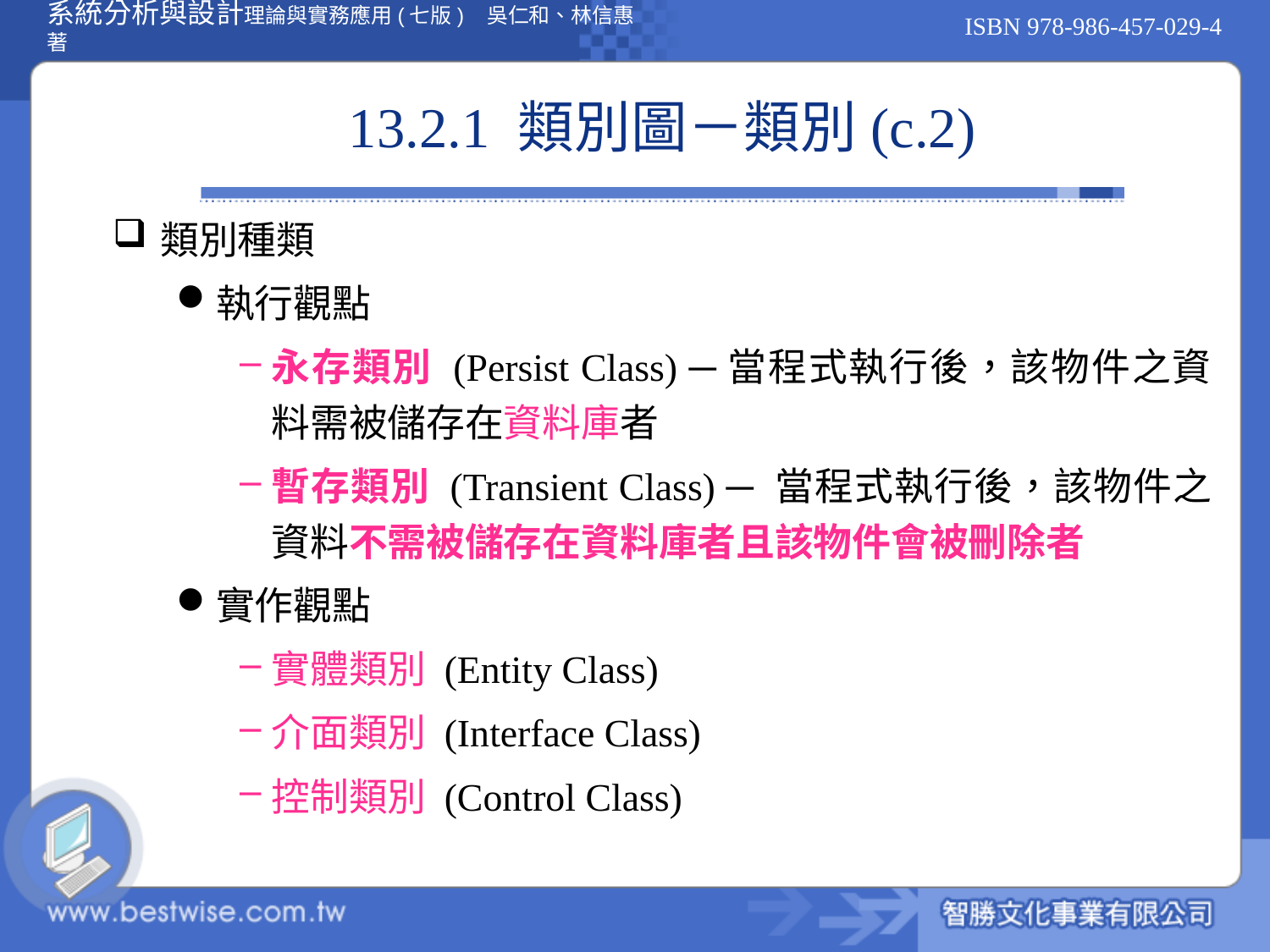

# 13.2.1 類別圖－類別(c.2)
類別種類
執行觀點
永存類別 (Persist Class) ─當程式執行後，該物件之資料需被儲存在資料庫者
暫存類別 (Transient Class) ─ 當程式執行後，該物件之資料不需被儲存在資料庫者且該物件會被刪除者
實作觀點
實體類別 (Entity Class)
介面類別 (Interface Class)
控制類別 (Control Class)